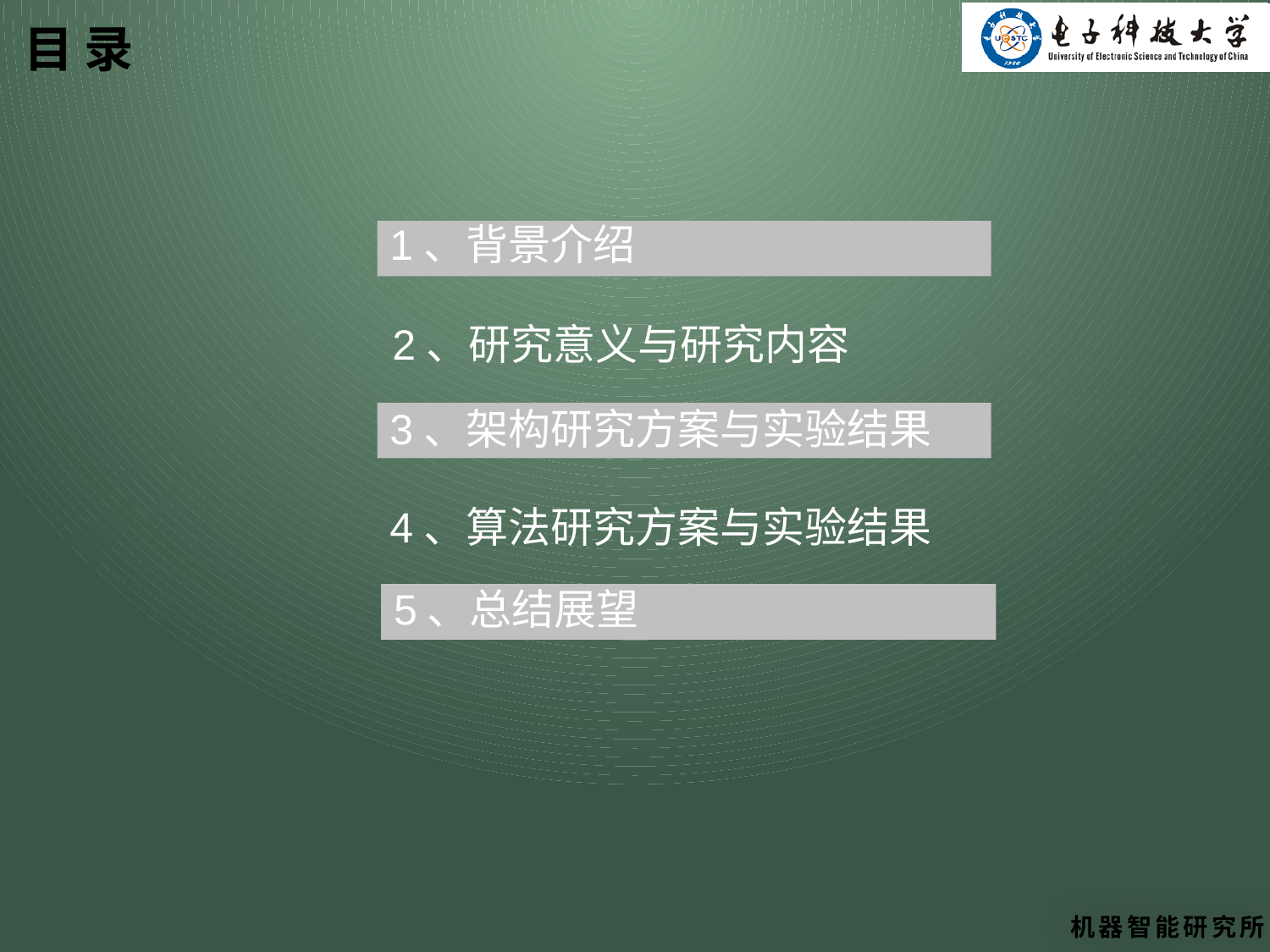

目 录
1、背景介绍

2、研究意义与研究内容
3、架构研究方案与实验结果

4、算法研究方案与实验结果
5、总结展望